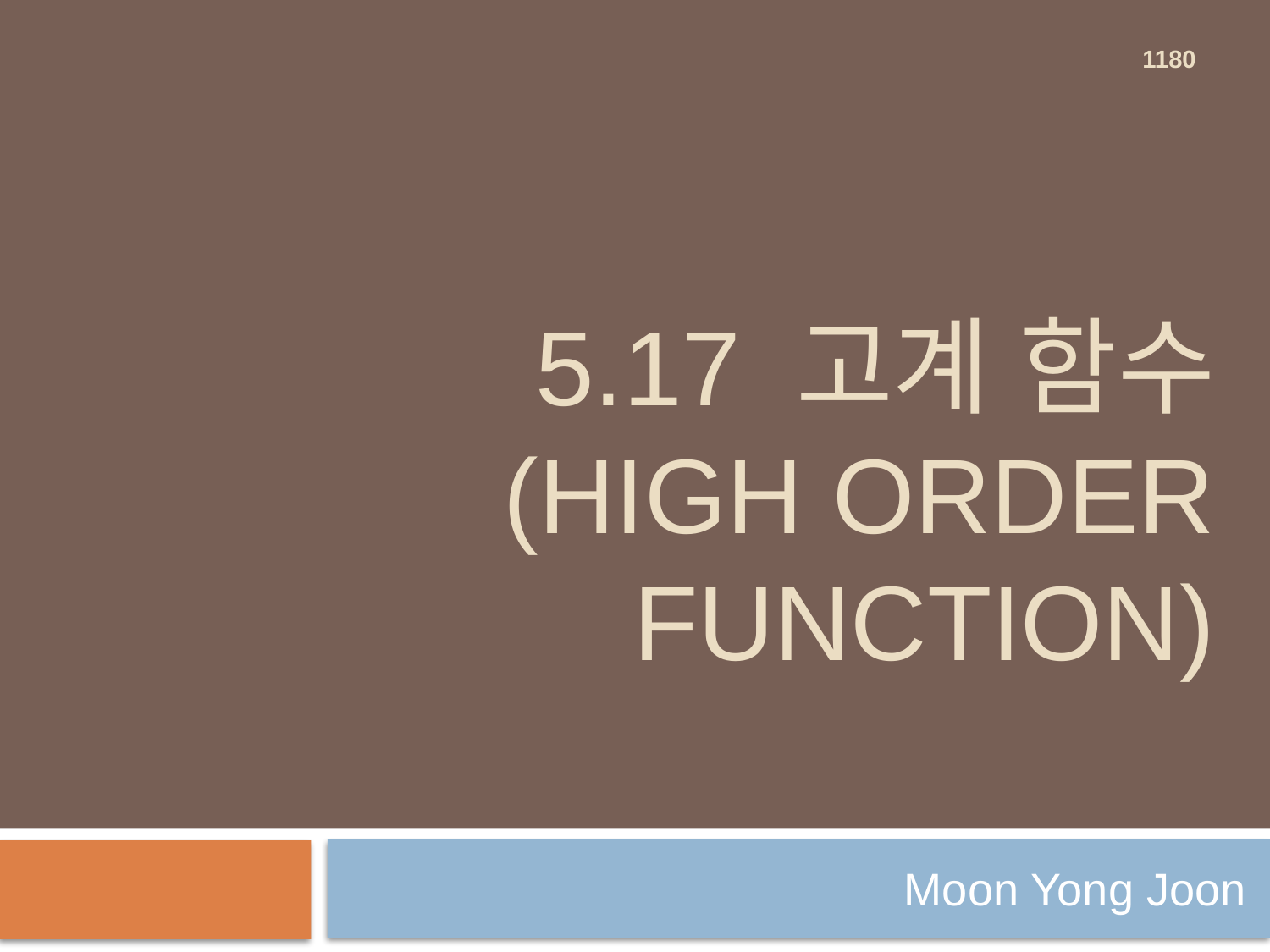

1180
# 5.17 고계 함수 (high order function)
Moon Yong Joon